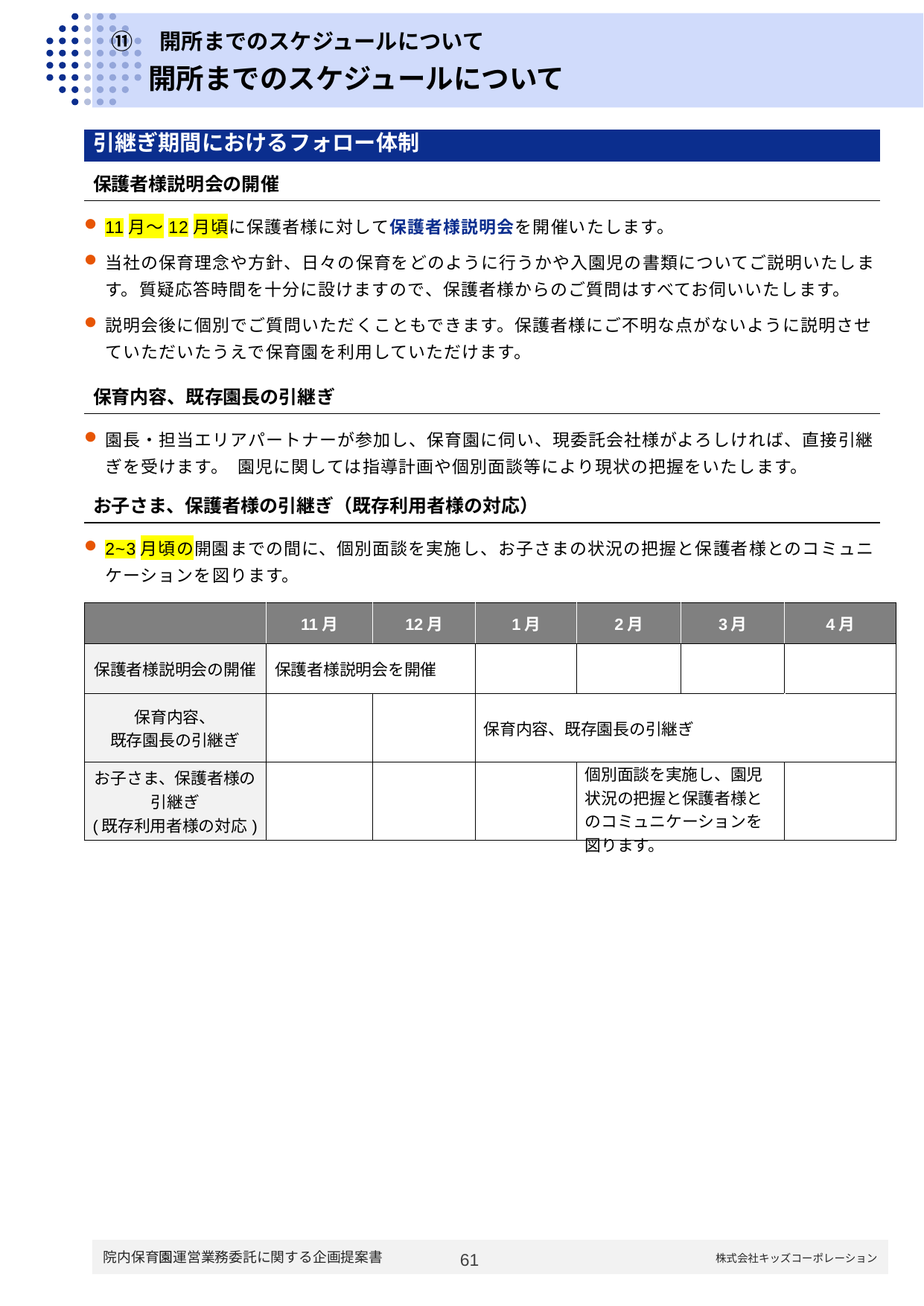

# ⑪　開所までのスケジュールについて
開所までのスケジュールについて
| 引継ぎ期間におけるフォロー体制 |
| --- |
| 保護者様説明会の開催 |
| --- |
11月～12月頃に保護者様に対して保護者様説明会を開催いたします。
当社の保育理念や方針、日々の保育をどのように行うかや入園児の書類についてご説明いたします。質疑応答時間を十分に設けますので、保護者様からのご質問はすべてお伺いいたします。
説明会後に個別でご質問いただくこともできます。保護者様にご不明な点がないように説明させていただいたうえで保育園を利用していただけます。
| 保育内容、既存園長の引継ぎ |
| --- |
園長・担当エリアパートナーが参加し、保育園に伺い、現委託会社様がよろしければ、直接引継ぎを受けます。  園児に関しては指導計画や個別面談等により現状の把握をいたします。
| お子さま、保護者様の引継ぎ（既存利用者様の対応） |
| --- |
2~3月頃の開園までの間に、個別面談を実施し、お子さまの状況の把握と保護者様とのコミュニケーションを図ります。
|  | 11月 | 12月 | 1月 | 2月 | 3月 | 4月 |
| --- | --- | --- | --- | --- | --- | --- |
| 保護者様説明会の開催 | 保護者様説明会を開催 |  |  |  |  |  |
| 保育内容、 既存園長の引継ぎ |  |  | 保育内容、既存園長の引継ぎ |  |  |  |
| お子さま、保護者様の 引継ぎ (既存利用者様の対応) |  |  |  | 個別面談を実施し、園児状況の把握と保護者様とのコミュニケーションを図ります。 |  |  |
61